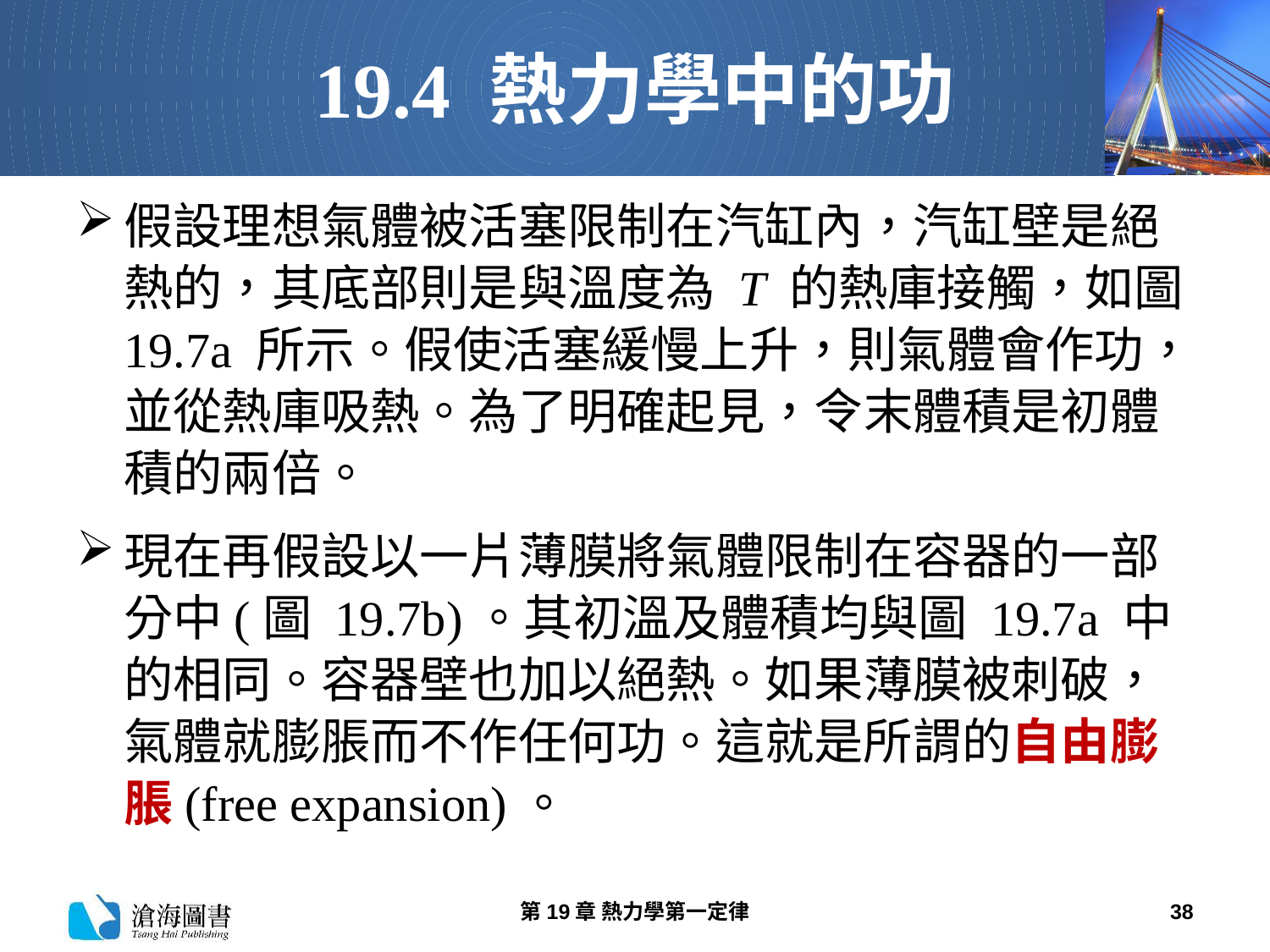

# 19.4 熱力學中的功
假設理想氣體被活塞限制在汽缸內，汽缸壁是絕熱的，其底部則是與溫度為 T 的熱庫接觸，如圖 19.7a 所示。假使活塞緩慢上升，則氣體會作功，並從熱庫吸熱。為了明確起見，令末體積是初體積的兩倍。
現在再假設以一片薄膜將氣體限制在容器的一部分中(圖 19.7b)。其初溫及體積均與圖 19.7a 中的相同。容器壁也加以絕熱。如果薄膜被刺破，氣體就膨脹而不作任何功。這就是所謂的自由膨脹(free expansion)。

第19章 熱力學第一定律
38